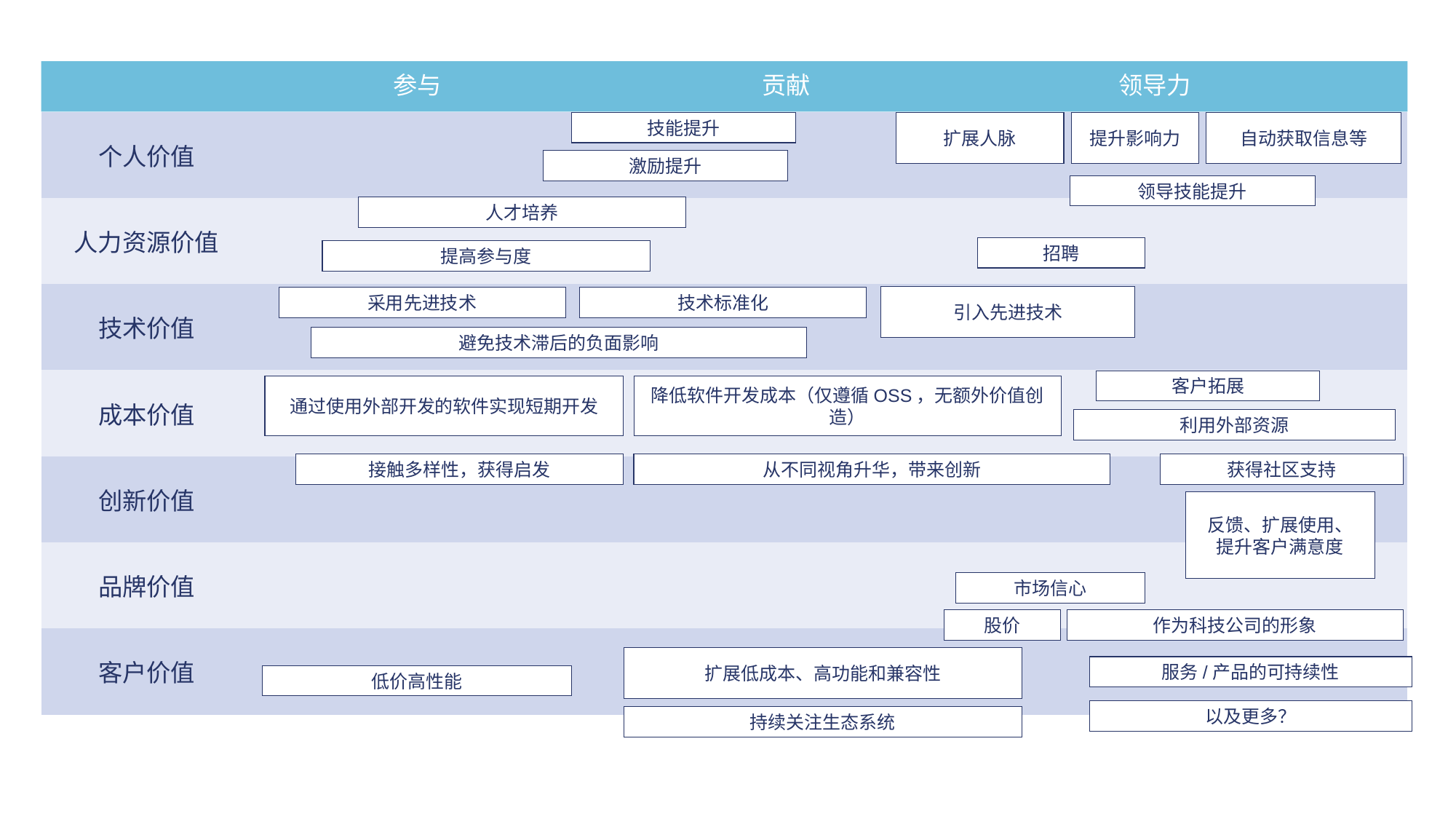

参与
贡献
领导力
| 个人价值 |  |  |  |
| --- | --- | --- | --- |
| 人力资源价值 |  |  |  |
| 技术价值 |  |  |  |
| 成本价值 |  |  |  |
| 创新价值 |  |  |  |
| 品牌价值 |  |  |  |
| 客户价值 |  |  |  |
技能提升
扩展人脉
提升影响力
自动获取信息等
激励提升
领导技能提升
人才培养
招聘
提高参与度
引入先进技术
技术标准化
采用先进技术
避免技术滞后的负面影响
客户拓展
通过使用外部开发的软件实现短期开发
降低软件开发成本（仅遵循OSS，无额外价值创造）
利用外部资源
接触多样性，获得启发
从不同视角升华，带来创新
获得社区支持
反馈、扩展使用、
提升客户满意度
市场信心
股价
作为科技公司的形象
扩展低成本、高功能和兼容性
服务/产品的可持续性
低价高性能
以及更多？
持续关注生态系统